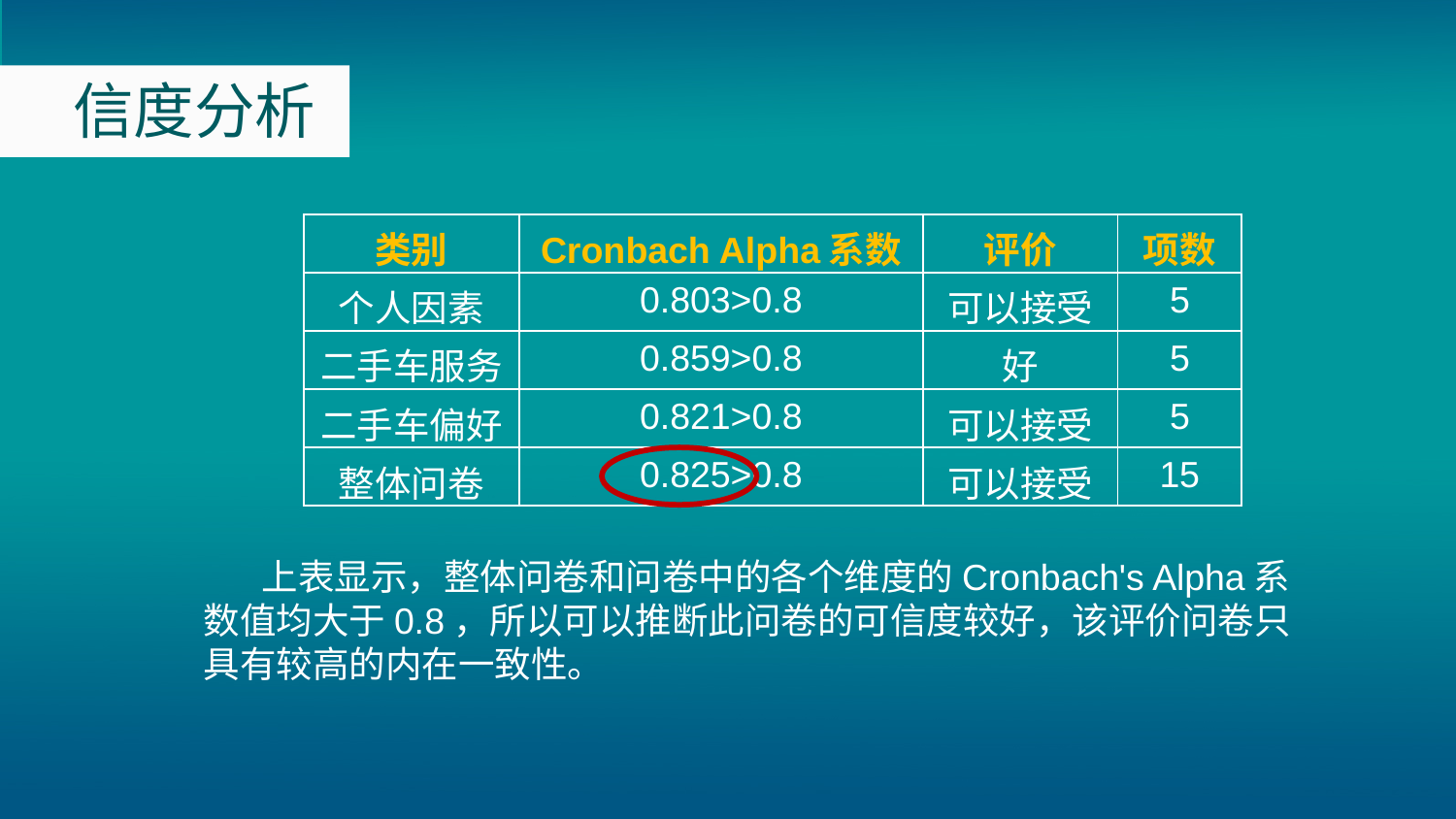

信度分析
| 类别 | Cronbach Alpha系数 | 评价 | 项数 |
| --- | --- | --- | --- |
| 个人因素 | 0.803>0.8 | 可以接受 | 5 |
| 二手车服务 | 0.859>0.8 | 好 | 5 |
| 二手车偏好 | 0.821>0.8 | 可以接受 | 5 |
| 整体问卷 | 0.825>0.8 | 可以接受 | 15 |

      上表显示，整体问卷和问卷中的各个维度的Cronbach's Alpha系数值均大于0.8，所以可以推断此问卷的可信度较好，该评价问卷只具有较高的内在一致性。